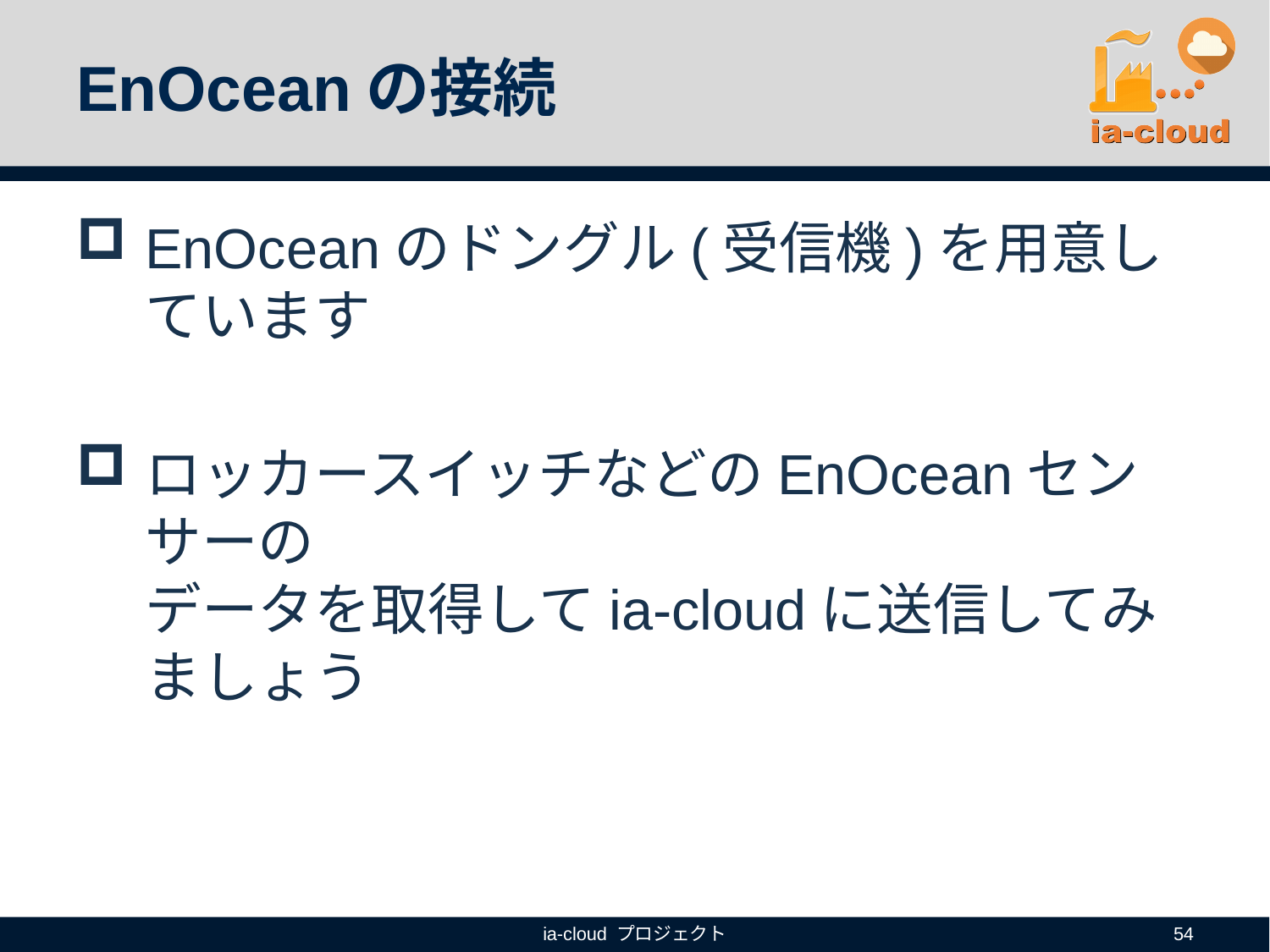

# EnOceanの接続
EnOceanのドングル(受信機)を用意しています

ロッカースイッチなどのEnOceanセンサーの
データを取得してia-cloudに送信してみましょう
ia-cloud プロジェクト
54